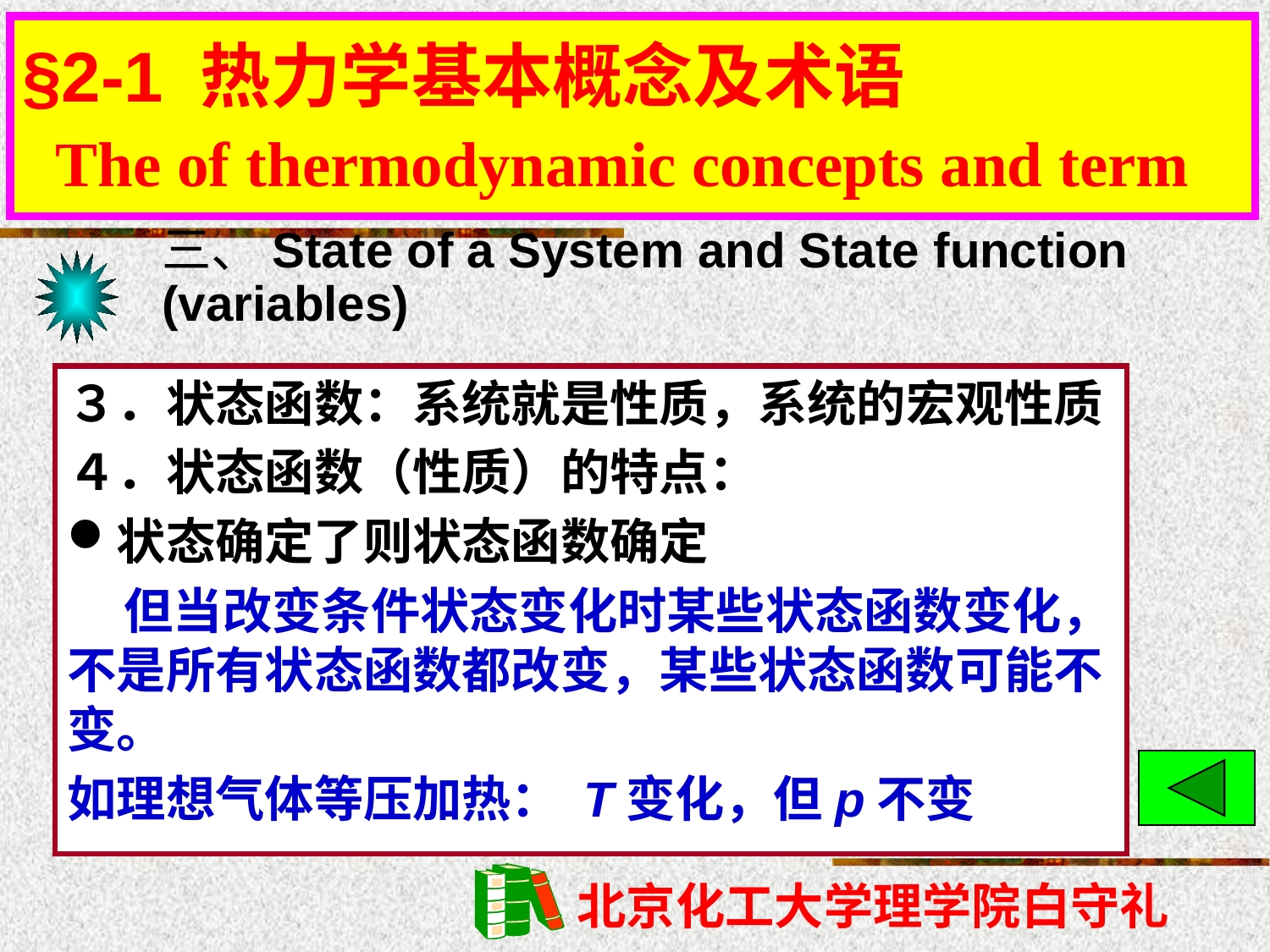

§2-1 热力学基本概念及术语
 The of thermodynamic concepts and term
# §2-1 热力学基本概念及术语

三、State of a System and State function (variables)
３．状态函数：系统就是性质，系统的宏观性质
４．状态函数（性质）的特点：
状态确定了则状态函数确定
    但当改变条件状态变化时某些状态函数变化，不是所有状态函数都改变，某些状态函数可能不变。
如理想气体等压加热： T变化，但p不变